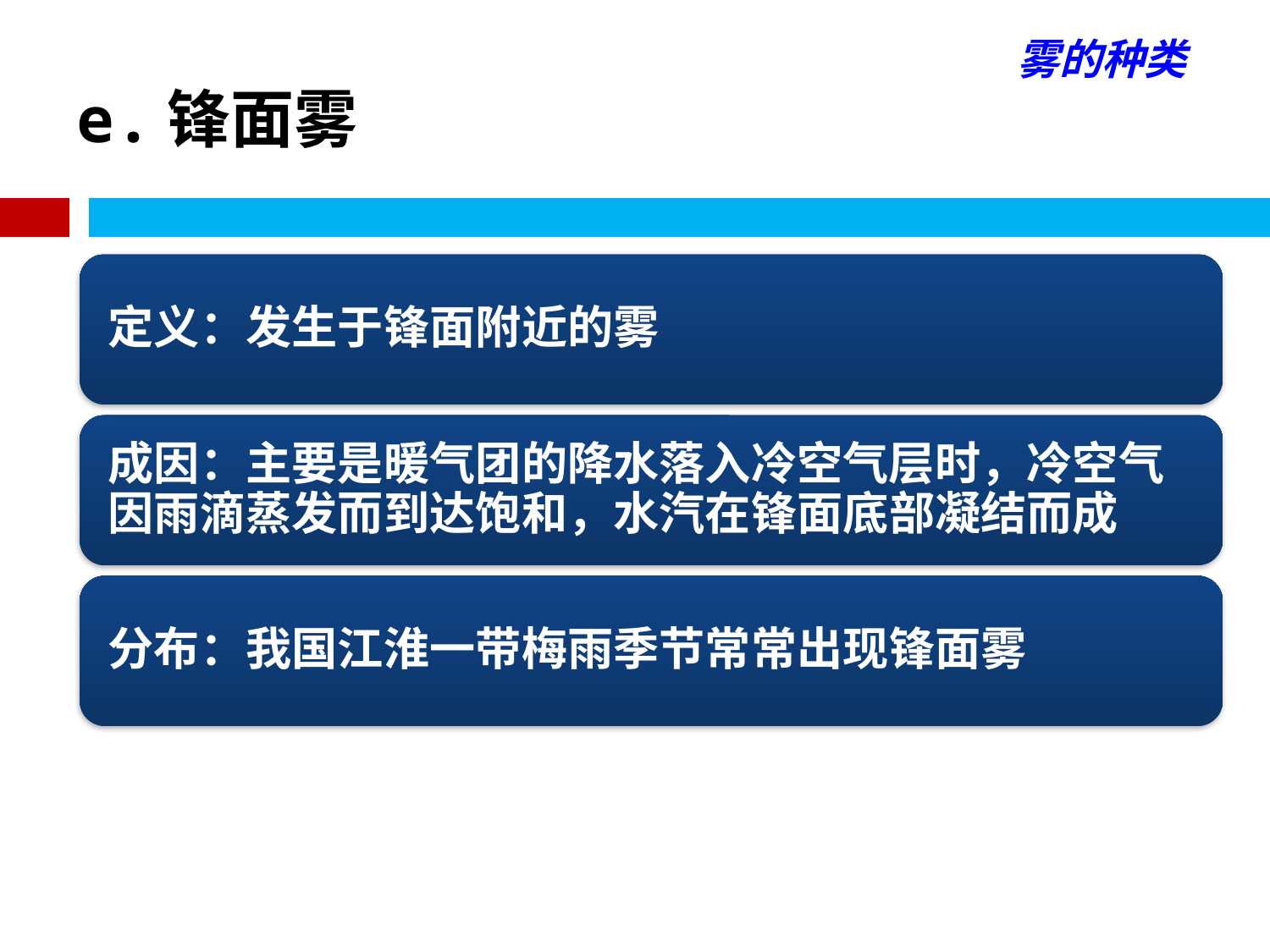

雾的种类
# e.锋面雾
定义：发生于锋面附近的雾
成因：主要是暖气团的降水落入冷空气层时，冷空气因雨滴蒸发而到达饱和，水汽在锋面底部凝结而成
分布：我国江淮一带梅雨季节常常出现锋面雾